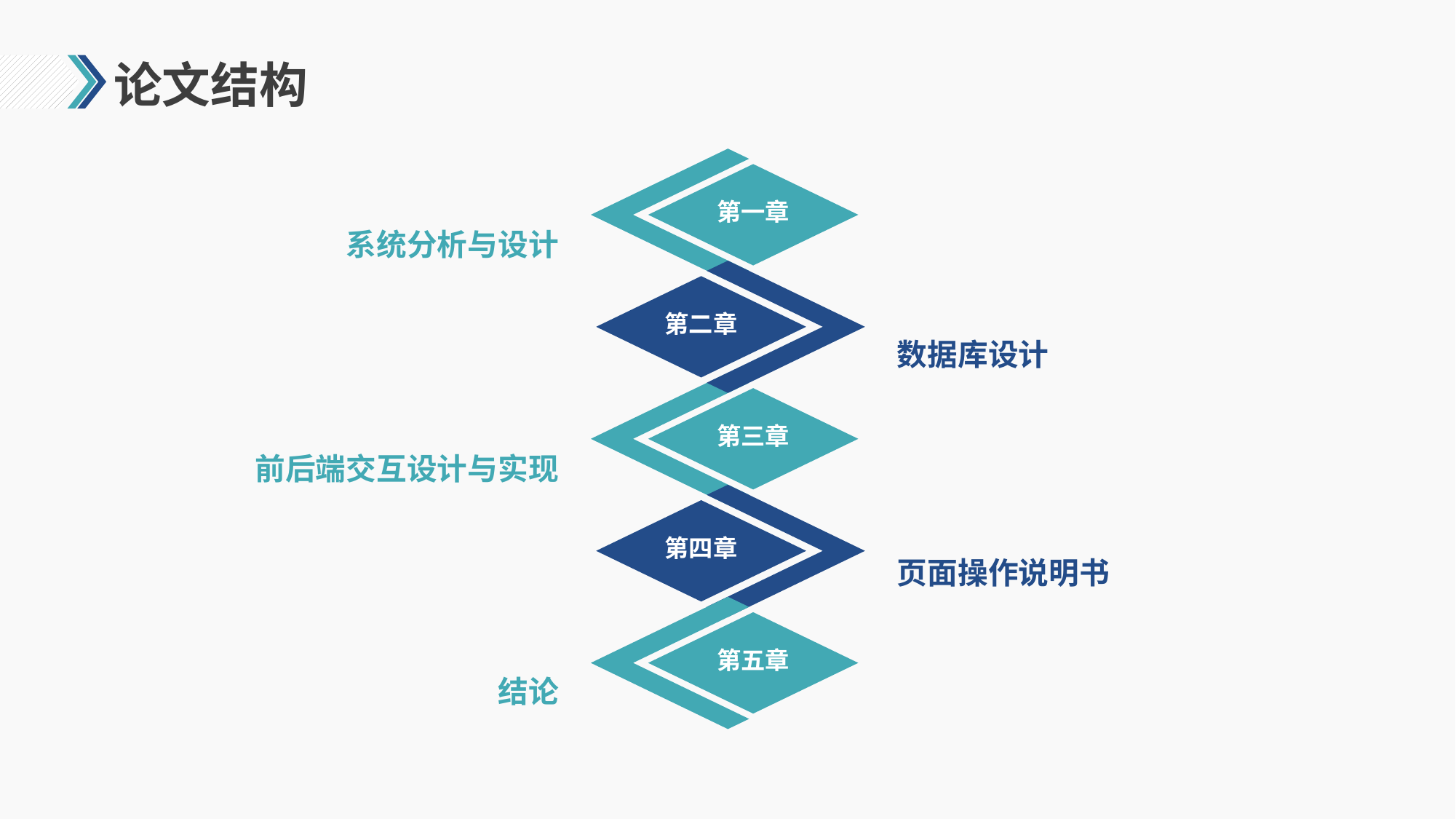

# 论文结构

第一章
系统分析与设计

第二章
数据库设计

第三章
前后端交互设计与实现

第四章
页面操作说明书

第五章
结论